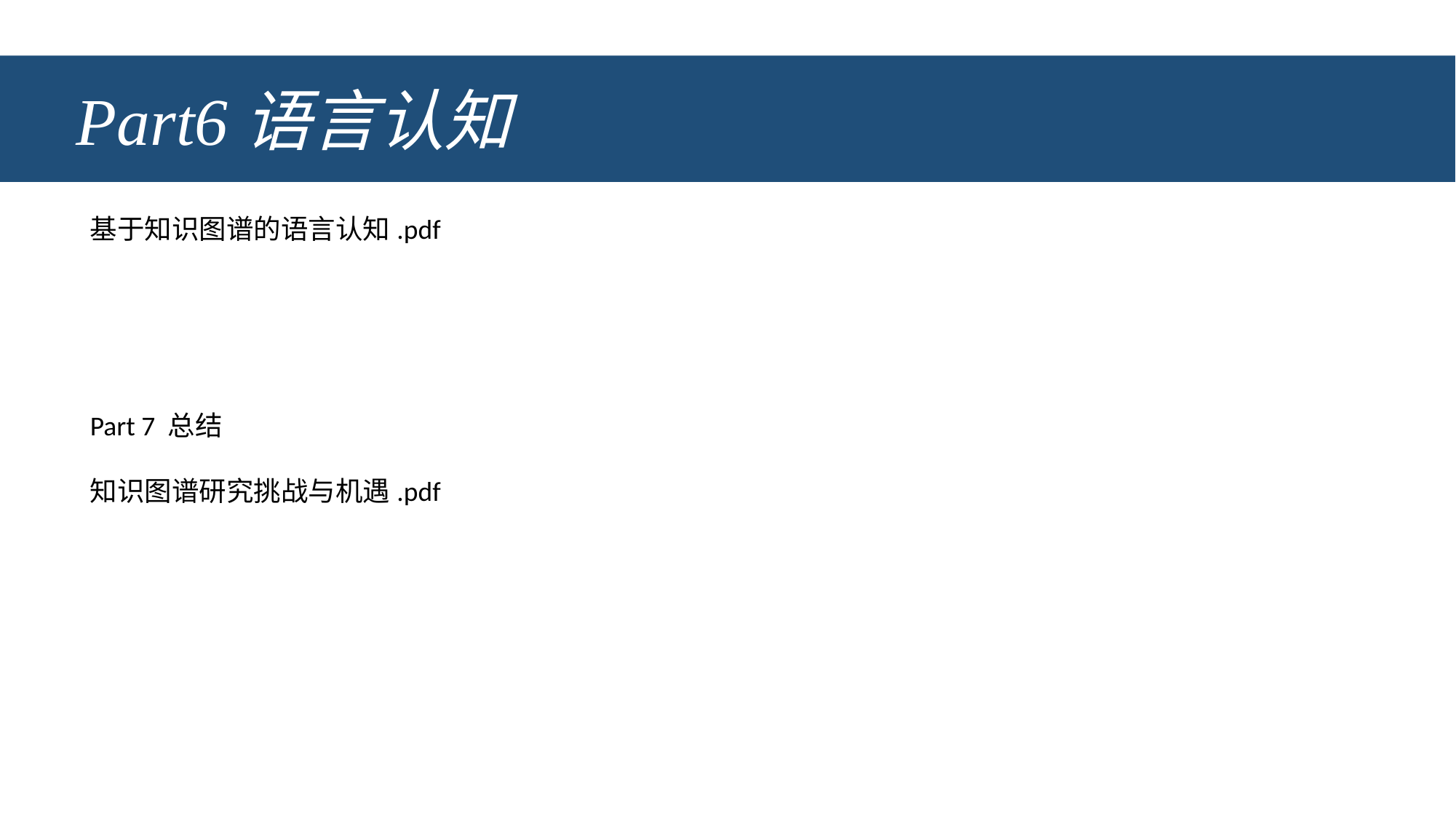

# Part6语言认知

基于知识图谱的语言认知.pdf

Part 7 总结

知识图谱研究挑战与机遇.pdf